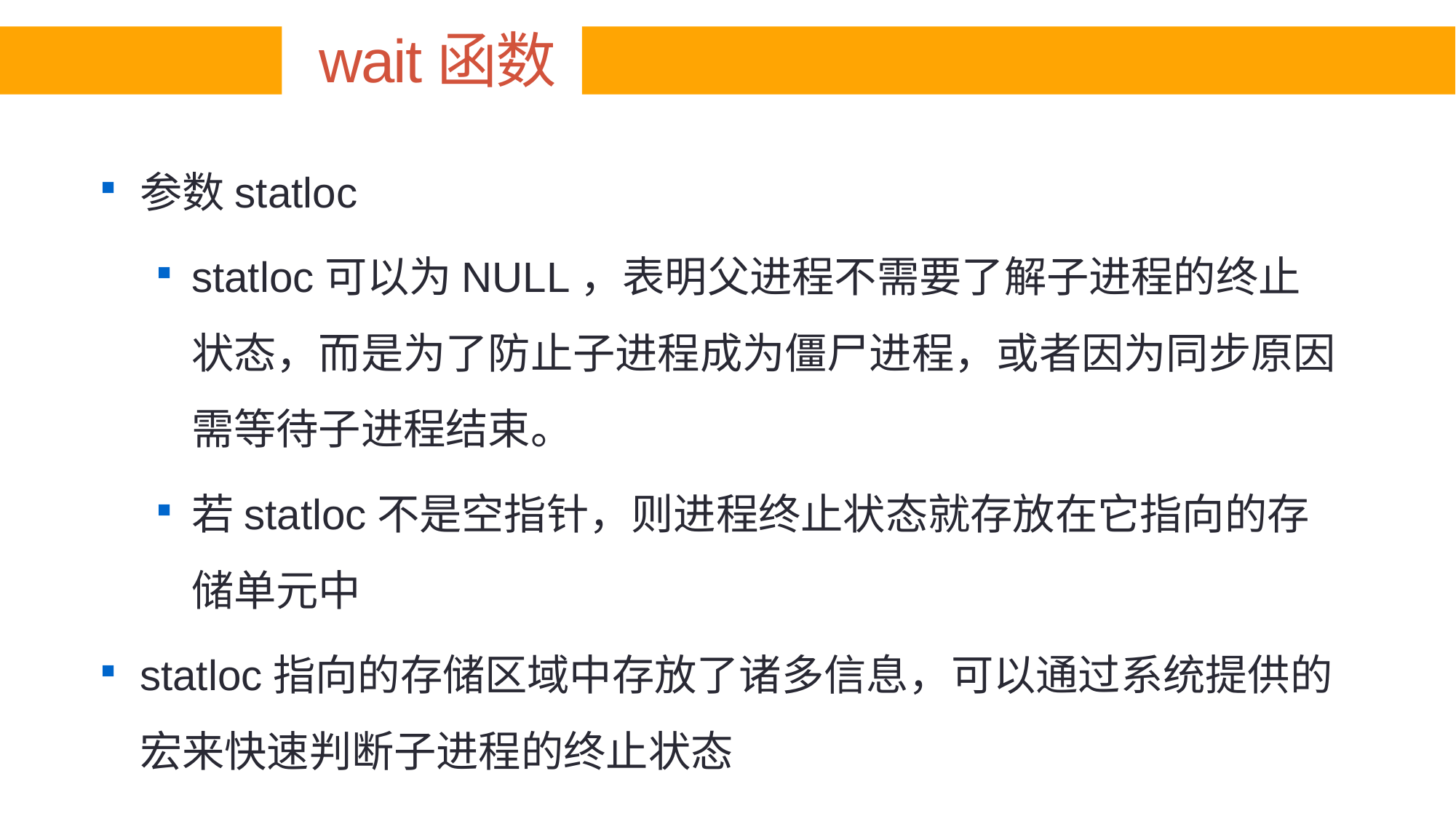

wait函数

参数statloc
statloc可以为NULL，表明父进程不需要了解子进程的终止状态，而是为了防止子进程成为僵尸进程，或者因为同步原因需等待子进程结束。
若statloc不是空指针，则进程终止状态就存放在它指向的存储单元中
statloc指向的存储区域中存放了诸多信息，可以通过系统提供的宏来快速判断子进程的终止状态